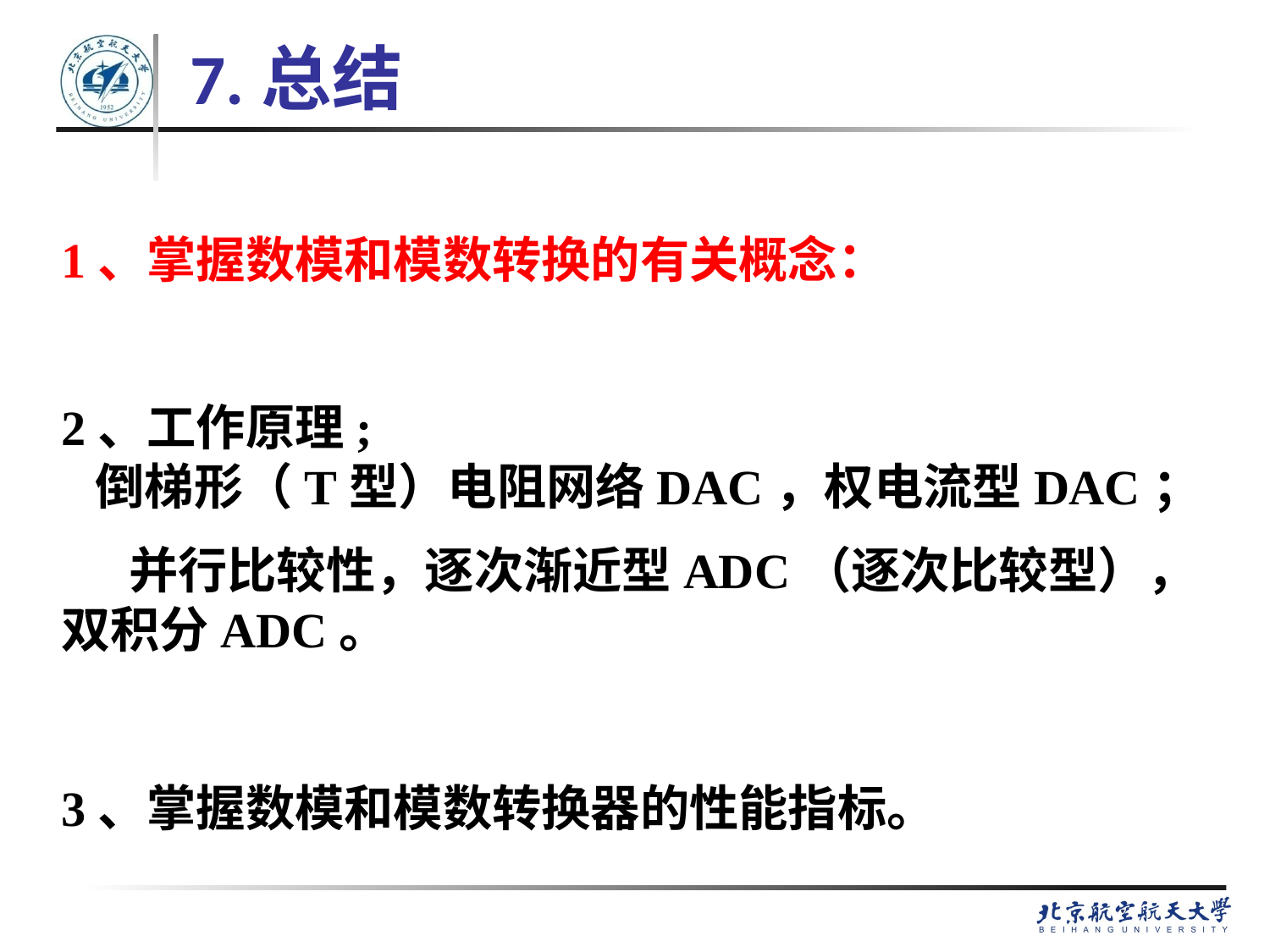

# 7.总结
1、掌握数模和模数转换的有关概念：

2、工作原理;
  倒梯形（T型）电阻网络DAC，权电流型DAC；
     并行比较性，逐次渐近型ADC（逐次比较型），双积分ADC。

3、掌握数模和模数转换器的性能指标。